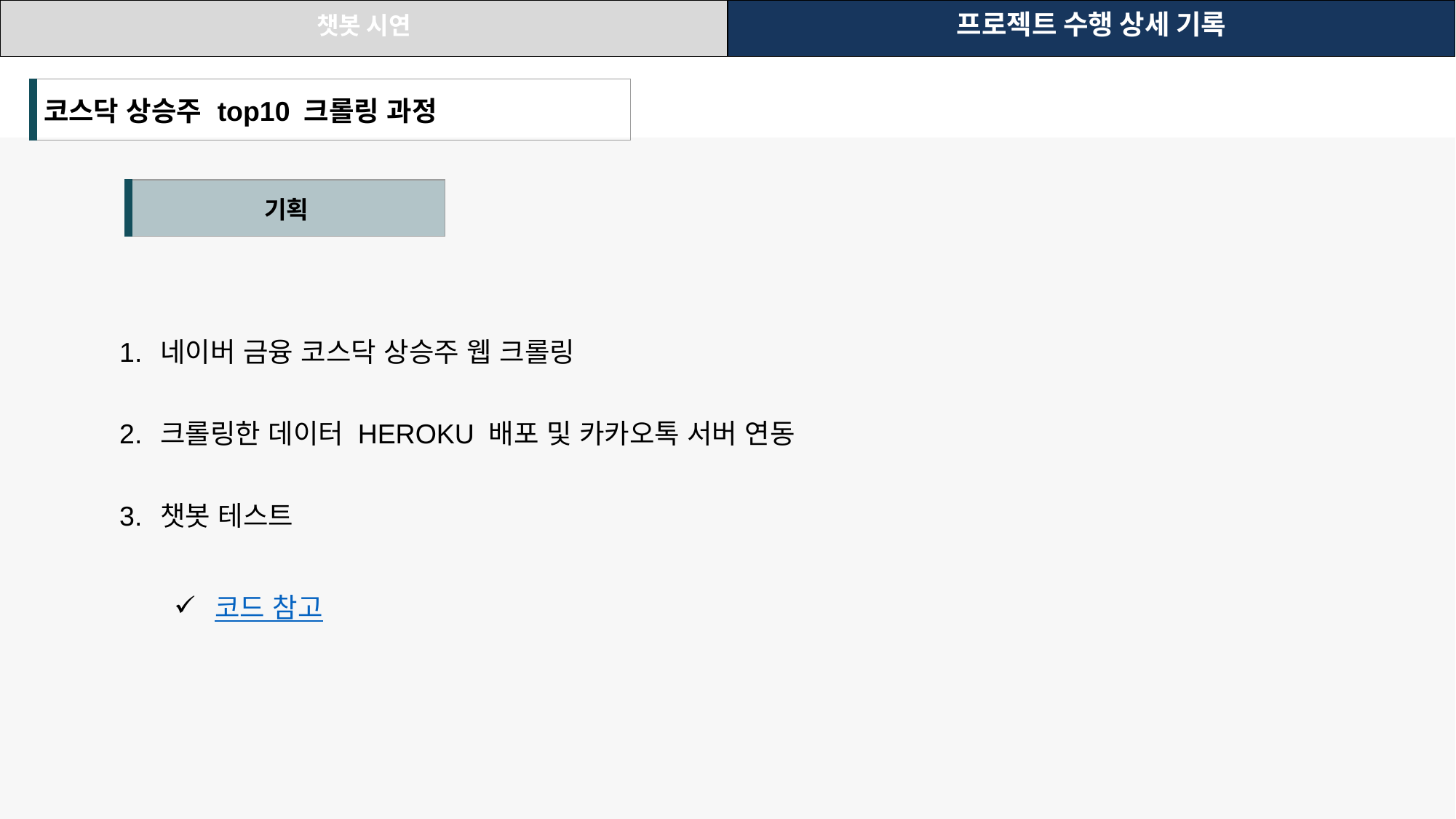

| 챗봇 시연 | 프로젝트 수행 상세 기록 |
| --- | --- |
| 코스닥 상승주 top10 크롤링 과정 |
| --- |

| 기획 |
| --- |

네이버 금융 코스닥 상승주 웹 크롤링
크롤링한 데이터 HEROKU 배포 및 카카오톡 서버 연동
챗봇 테스트
코드 참고